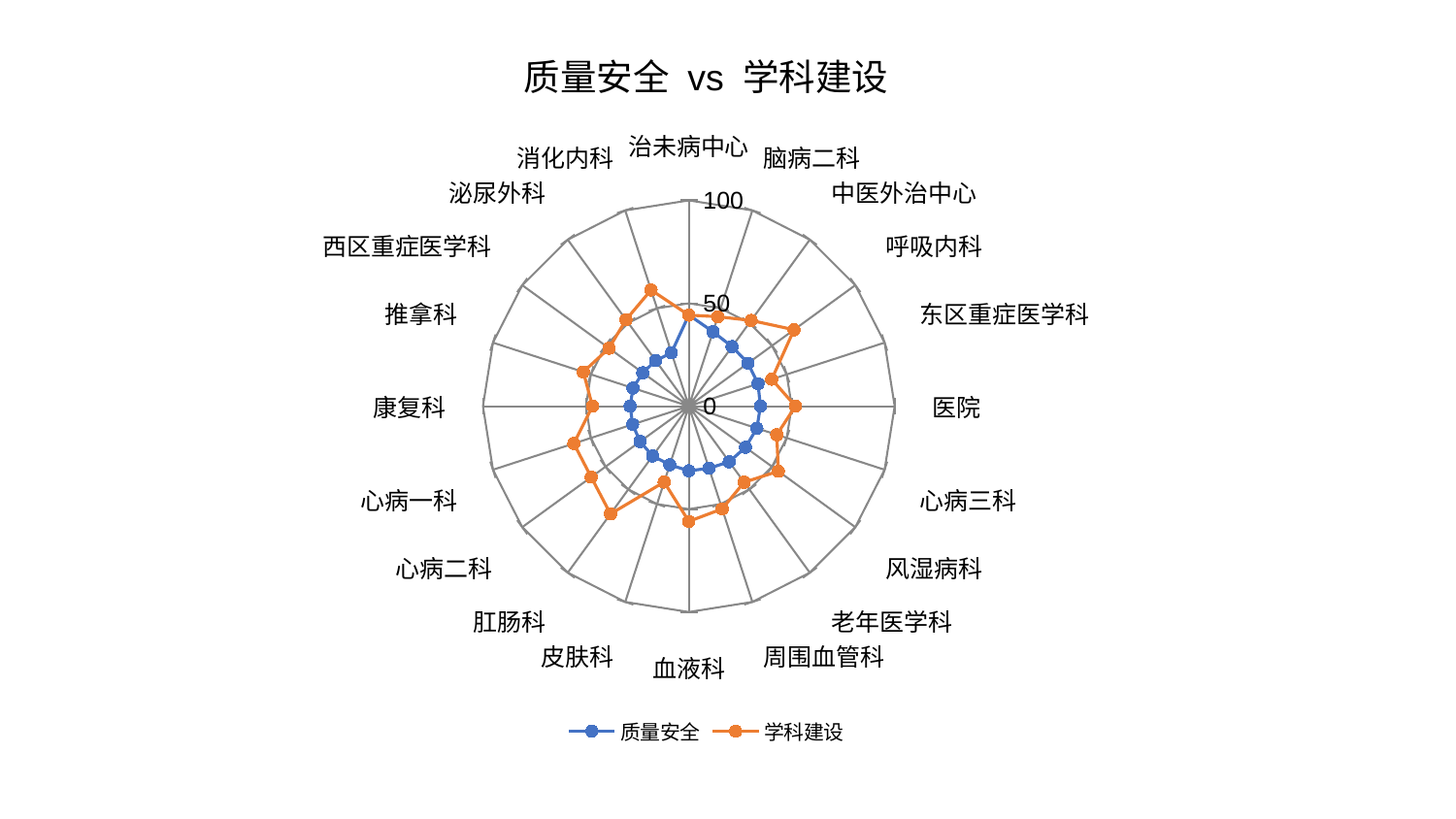

### Chart: 质量安全 vs 学科建设

| Category | 质量安全 | 学科建设 |
|---|---|---|
| 治未病中心 | 44.334828269667426 | 44.248896848959646 |
| 脑病二科 | 38.03230267444876 | 45.73503216359643 |
| 中医外治中心 | 35.804465508894936 | 51.500660308630266 |
| 呼吸内科 | 35.56020979947641 | 63.193868596329985 |
| 东区重症医学科 | 35.35881056330546 | 42.360376955614726 |
| 医院 | 34.82145332245055 | 51.822576313080894 |
| 心病三科 | 34.78406342567949 | 44.95845720935511 |
| 风湿病科 | 34.04766599172025 | 53.78073488829961 |
| 老年医学科 | 33.42165541655662 | 45.71805336766295 |
| 周围血管科 | 31.714893024900697 | 52.482721593962786 |
| 血液科 | 31.431041772959055 | 55.962922956488136 |
| 皮肤科 | 29.936038088754337 | 38.78276403635805 |
| 肛肠科 | 29.92769431811799 | 64.70502704977709 |
| 心病二科 | 29.2688473024749 | 58.62473047095359 |
| 心病一科 | 28.681574888974488 | 58.7263887840355 |
| 康复科 | 28.507099217789197 | 46.79397372298118 |
| 推拿科 | 28.50343094389242 | 53.8802139080872 |
| 西区重症医学科 | 27.633943394435725 | 47.907464573955664 |
| 泌尿外科 | 27.383194474487475 | 51.91240752892484 |
| 消化内科 | 27.30361161844592 | 59.366861298035595 |
4